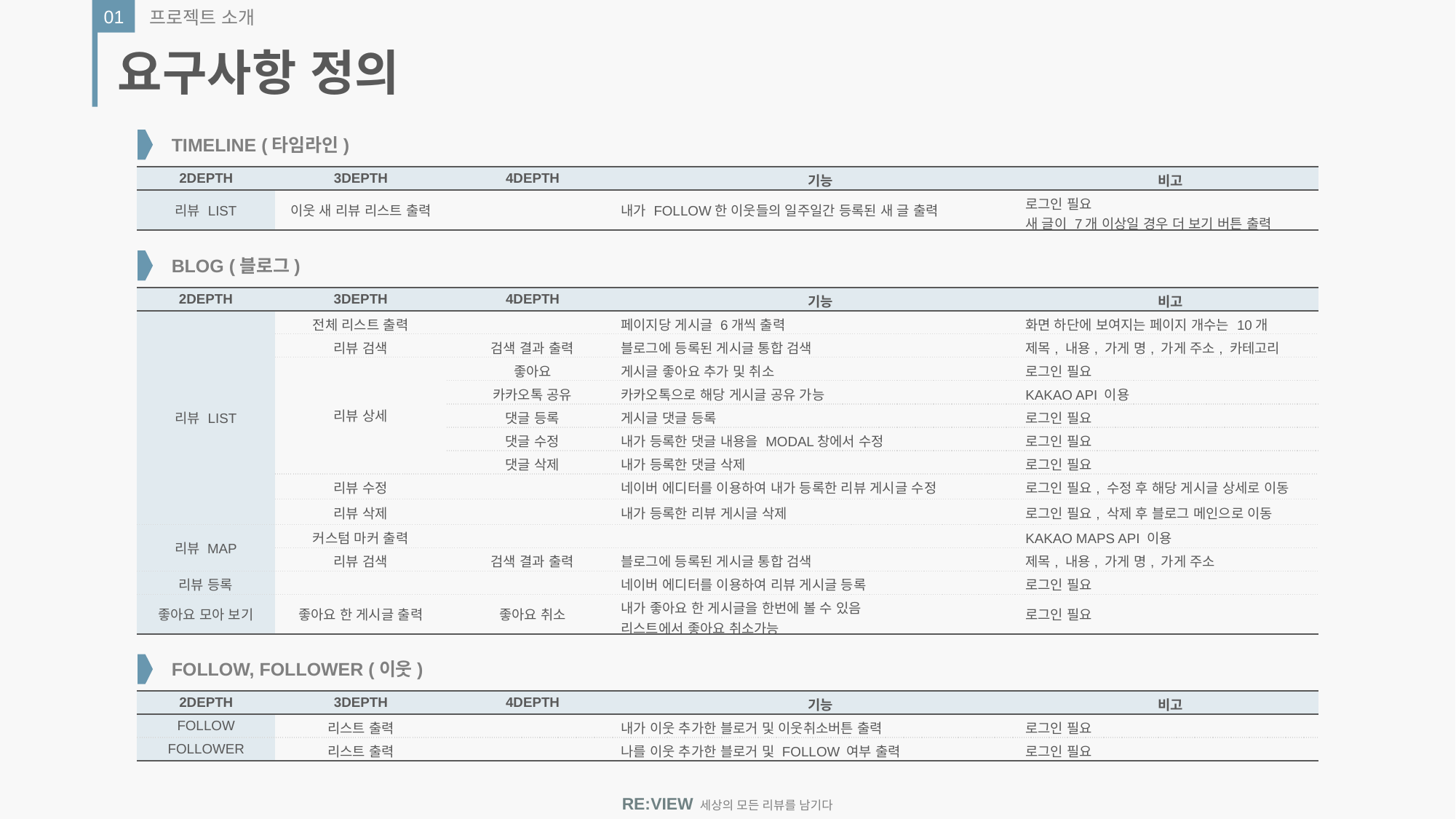

01

프로젝트 소개
요구사항 정의
TIMELINE (타임라인)

| 2DEPTH | 3DEPTH | 4DEPTH | 기능 | 비고 |
| --- | --- | --- | --- | --- |
| 리뷰 LIST | 이웃 새 리뷰 리스트 출력 |  | 내가 FOLLOW한 이웃들의 일주일간 등록된 새 글 출력 | 로그인 필요 새 글이 7개 이상일 경우 더 보기 버튼 출력 |
BLOG (블로그)

| 2DEPTH | 3DEPTH | 4DEPTH | 기능 | 비고 |
| --- | --- | --- | --- | --- |
| 리뷰 LIST | 전체 리스트 출력 |  | 페이지당 게시글 6개씩 출력 | 화면 하단에 보여지는 페이지 개수는 10개 |
|  | 리뷰 검색 | 검색 결과 출력 | 블로그에 등록된 게시글 통합 검색 | 제목, 내용, 가게 명, 가게 주소, 카테고리 |
|  | 리뷰 상세 | 좋아요 | 게시글 좋아요 추가 및 취소 | 로그인 필요 |
|  |  | 카카오톡 공유 | 카카오톡으로 해당 게시글 공유 가능 | KAKAO API 이용 |
|  |  | 댓글 등록 | 게시글 댓글 등록 | 로그인 필요 |
|  |  | 댓글 수정 | 내가 등록한 댓글 내용을 MODAL창에서 수정 | 로그인 필요 |
|  |  | 댓글 삭제 | 내가 등록한 댓글 삭제 | 로그인 필요 |
|  | 리뷰 수정 |  | 네이버 에디터를 이용하여 내가 등록한 리뷰 게시글 수정 | 로그인 필요, 수정 후 해당 게시글 상세로 이동 |
|  | 리뷰 삭제 |  | 내가 등록한 리뷰 게시글 삭제 | 로그인 필요, 삭제 후 블로그 메인으로 이동 |
| 리뷰 MAP | 커스텀 마커 출력 |  |  | KAKAO MAPS API 이용 |
|  | 리뷰 검색 | 검색 결과 출력 | 블로그에 등록된 게시글 통합 검색 | 제목, 내용, 가게 명, 가게 주소 |
| 리뷰 등록 |  |  | 네이버 에디터를 이용하여 리뷰 게시글 등록 | 로그인 필요 |
| 좋아요 모아 보기 | 좋아요 한 게시글 출력 | 좋아요 취소 | 내가 좋아요 한 게시글을 한번에 볼 수 있음 리스트에서 좋아요 취소가능 | 로그인 필요 |
FOLLOW, FOLLOWER (이웃)

| 2DEPTH | 3DEPTH | 4DEPTH | 기능 | 비고 |
| --- | --- | --- | --- | --- |
| FOLLOW | 리스트 출력 |  | 내가 이웃 추가한 블로거 및 이웃취소버튼 출력 | 로그인 필요 |
| FOLLOWER | 리스트 출력 |  | 나를 이웃 추가한 블로거 및 FOLLOW 여부 출력 | 로그인 필요 |